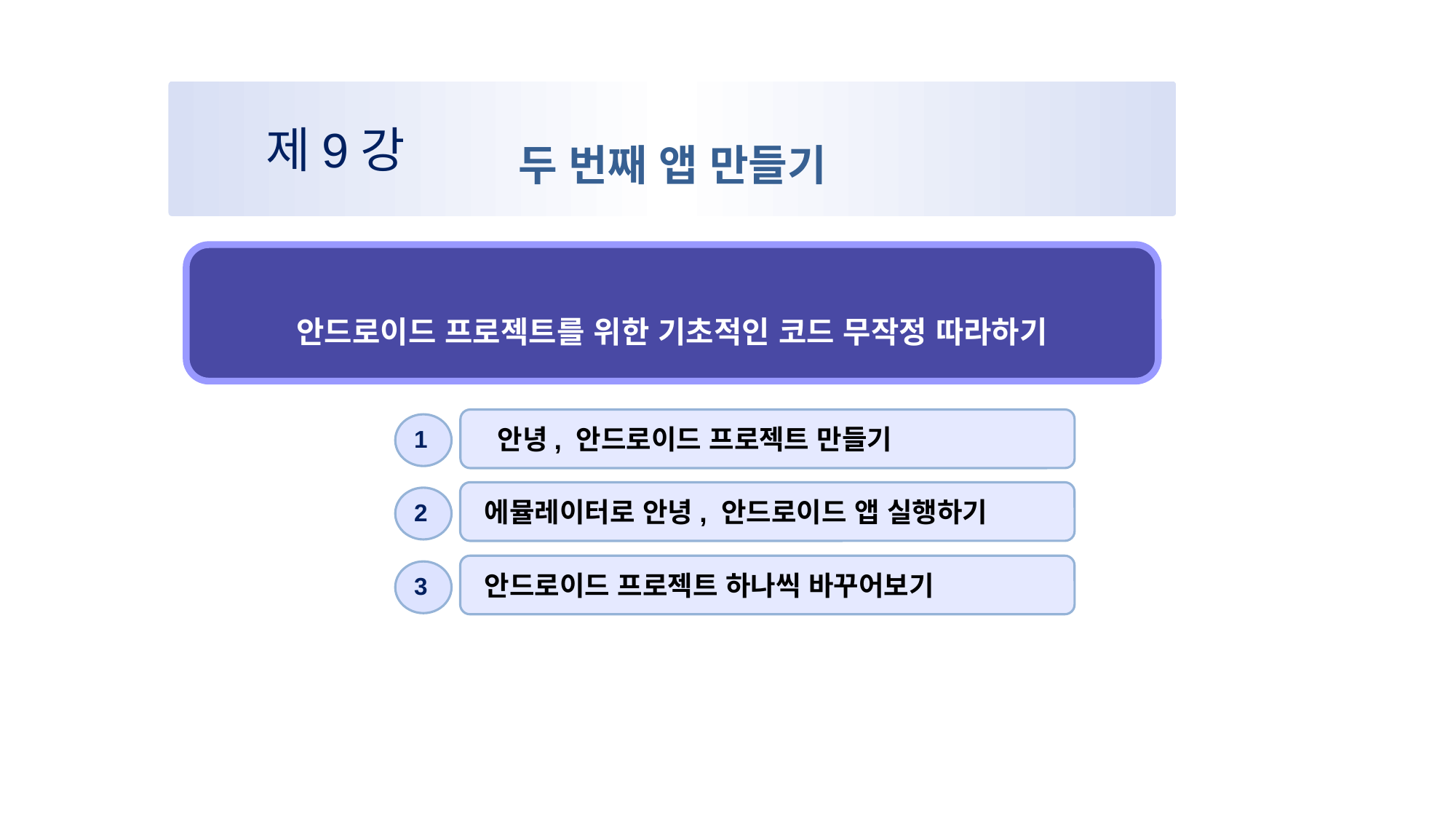

두 번째 앱 만들기
제9강
안드로이드 프로젝트를 위한 기초적인 코드 무작정 따라하기
 안녕, 안드로이드 프로젝트 만들기
1
에뮬레이터로 안녕, 안드로이드 앱 실행하기
2
안드로이드 프로젝트 하나씩 바꾸어보기
3